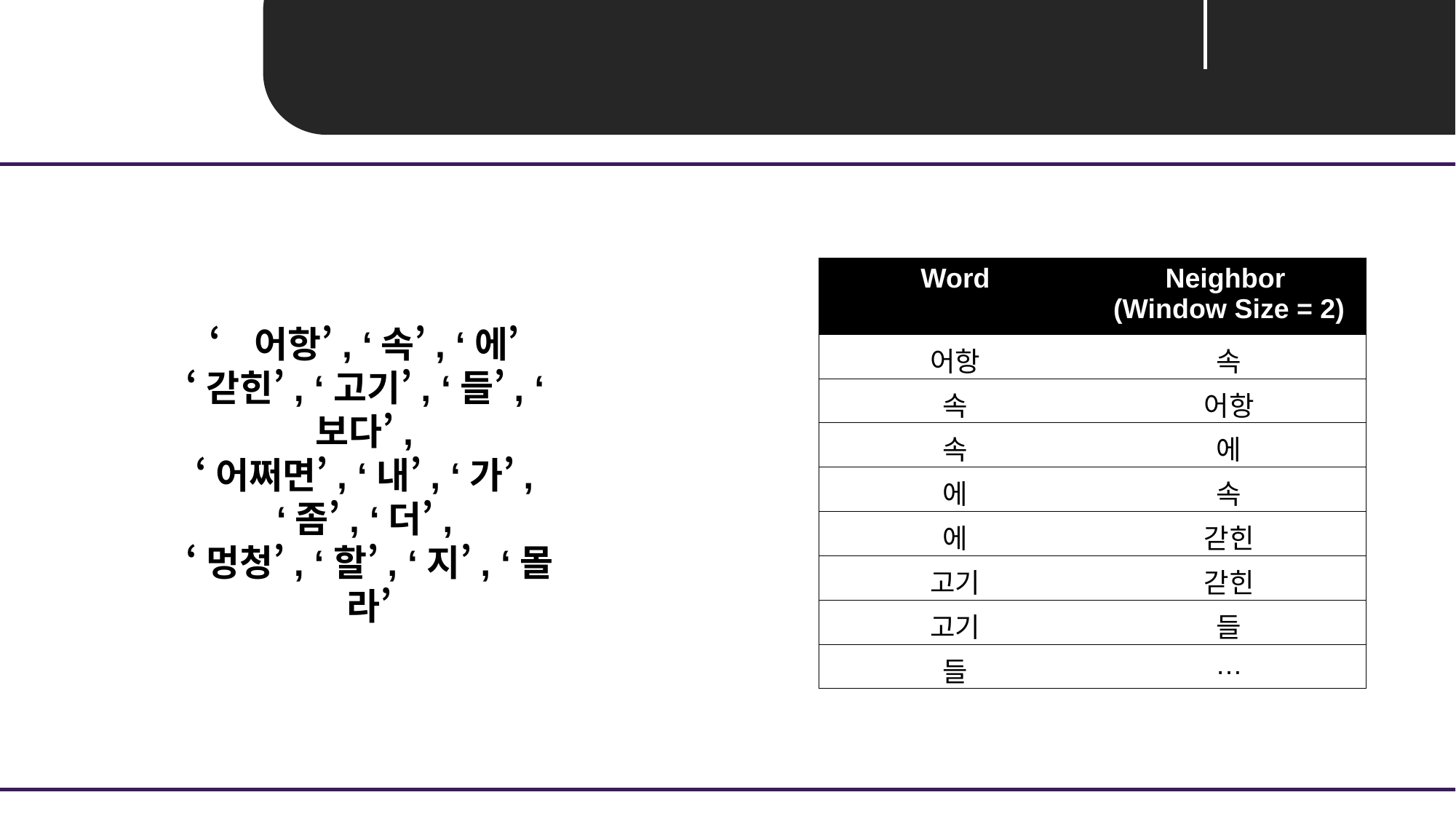

Unit  04 ㅣ  Embedding
| Word | Neighbor (Window Size = 2) |
| --- | --- |
| 어항 | 속 |
| 속 | 어항 |
| 속 | 에 |
| 에 | 속 |
| 에 | 갇힌 |
| 고기 | 갇힌 |
| 고기 | 들 |
| 들 | … |
‘어항’, ‘속’, ‘에’
‘갇힌’, ‘고기’, ‘들’, ‘보다’,
‘어쩌면’, ‘내’, ‘가’,  ‘좀’, ‘더’,
‘멍청’, ‘할’, ‘지’, ‘몰라’